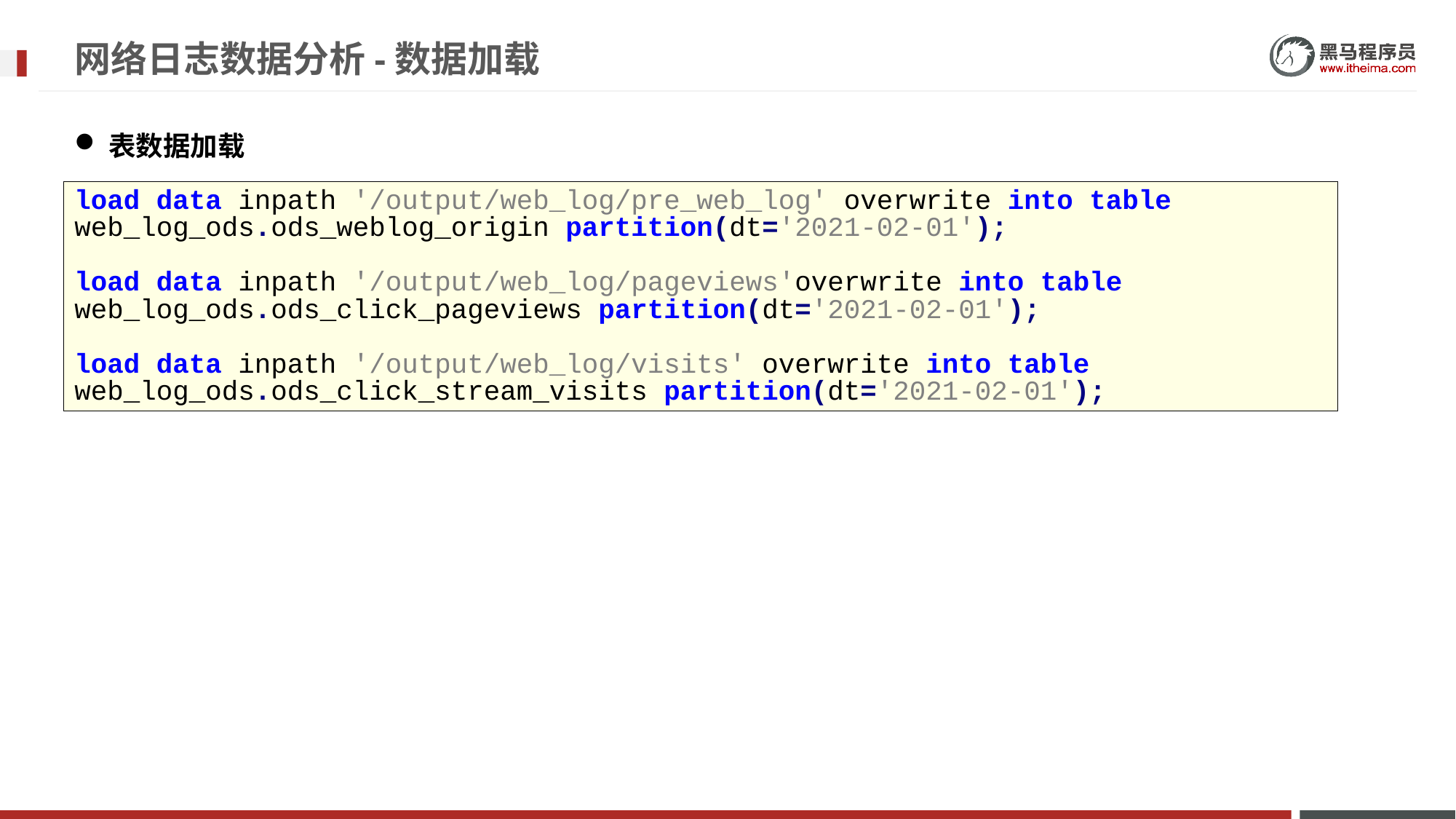

# 网络日志数据分析-数据加载
表数据加载
load data inpath '/output/web_log/pre_web_log' overwrite into table  web_log_ods.ods_weblog_origin partition(dt='2021-02-01');

load data inpath '/output/web_log/pageviews'overwrite into table web_log_ods.ods_click_pageviews partition(dt='2021-02-01');

load data inpath '/output/web_log/visits' overwrite into table web_log_ods.ods_click_stream_visits partition(dt='2021-02-01');